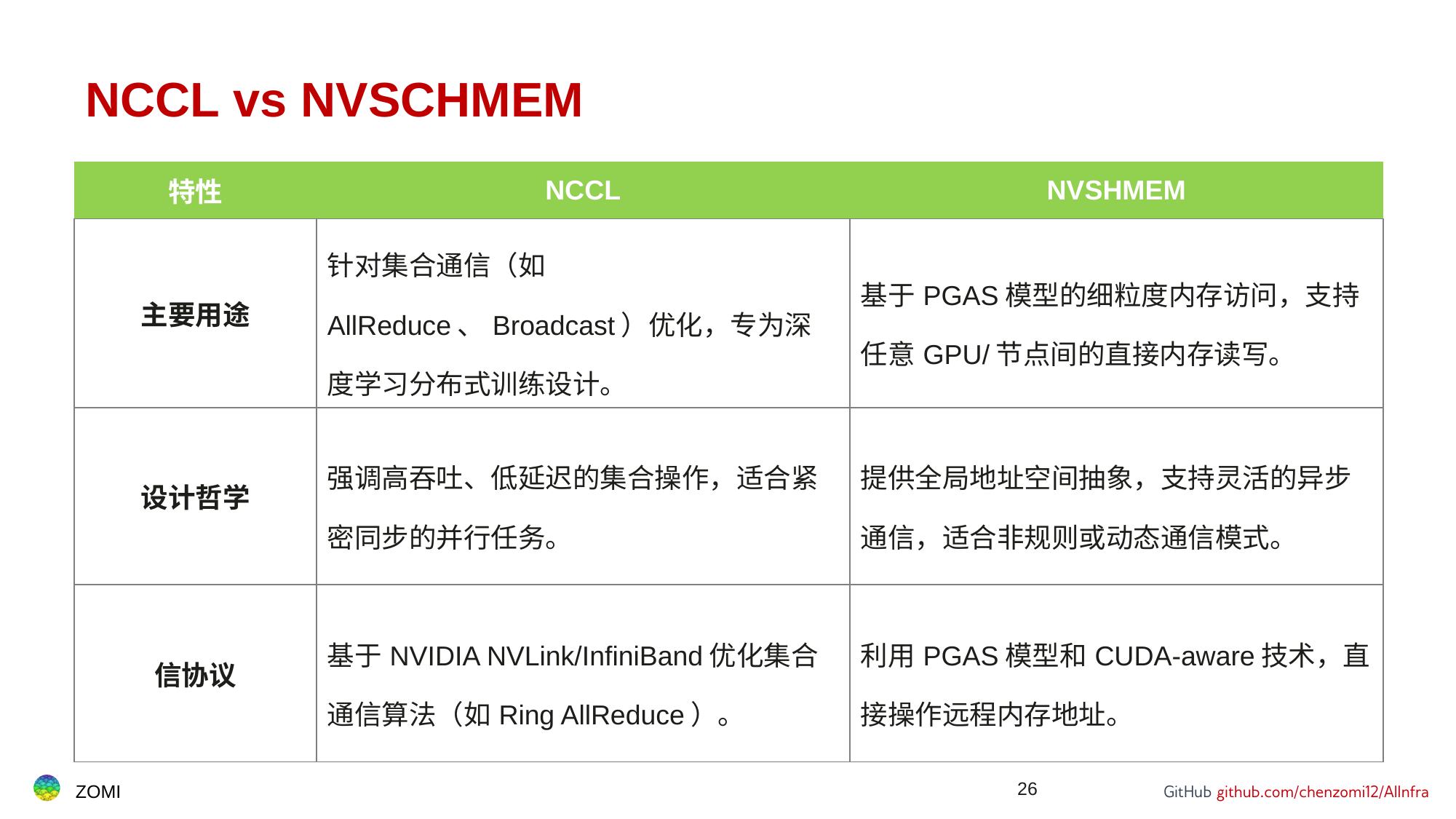

# NCCL vs NVSCHMEM
| 特性 | NCCL | NVSHMEM |
| --- | --- | --- |
| 主要用途 | 针对集合通信（如AllReduce、Broadcast）优化，专为深度学习分布式训练设计。 | 基于PGAS模型的细粒度内存访问，支持任意GPU/节点间的直接内存读写。 |
| 设计哲学 | 强调高吞吐、低延迟的集合操作，适合紧密同步的并行任务。 | 提供全局地址空间抽象，支持灵活的异步通信，适合非规则或动态通信模式。 |
| 信协议 | 基于NVIDIA NVLink/InfiniBand优化集合通信算法（如Ring AllReduce）。 | 利用PGAS模型和CUDA-aware技术，直接操作远程内存地址。 |